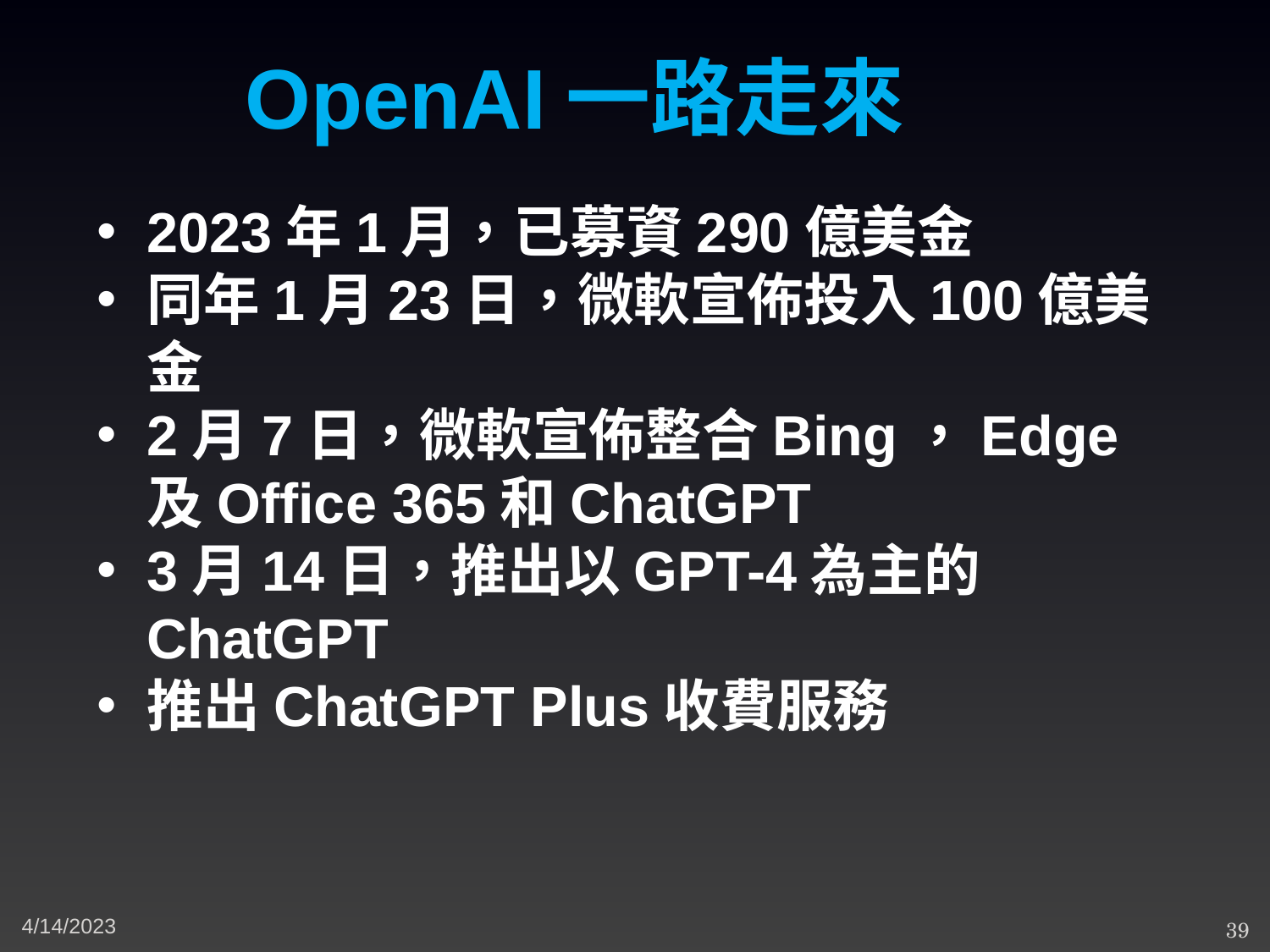

OpenAI一路走來
2023年1月，已募資290億美金
同年1月23日，微軟宣佈投入100億美金
2月7日，微軟宣佈整合Bing，Edge及Office 365和ChatGPT
3月14日，推出以GPT-4為主的ChatGPT
推出ChatGPT Plus收費服務
4/14/2023
39